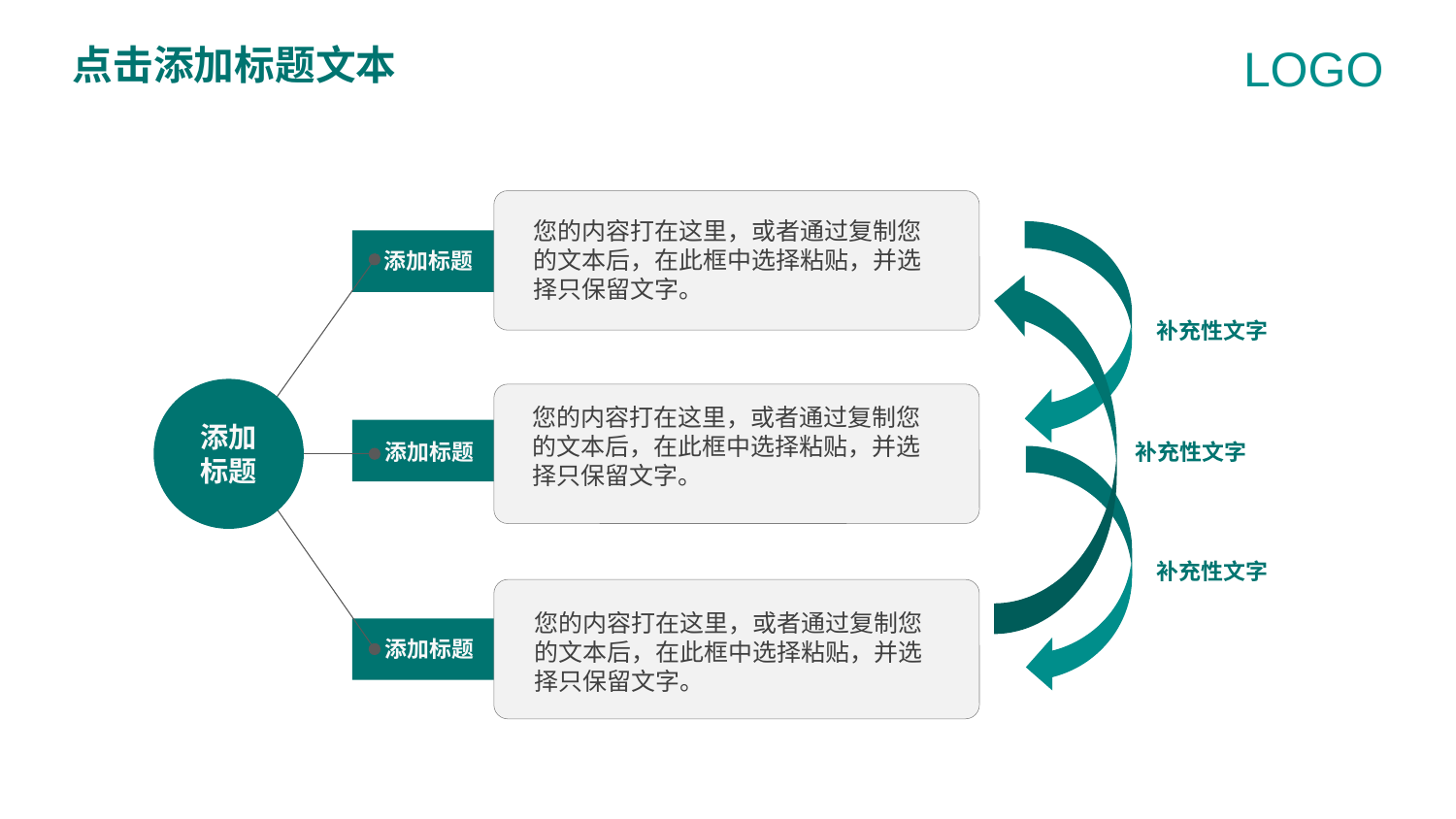

LOGO
点击添加标题文本

您的内容打在这里，或者通过复制您的文本后，在此框中选择粘贴，并选择只保留文字。

添加标题

补充性文字
添加
标题

您的内容打在这里，或者通过复制您的文本后，在此框中选择粘贴，并选择只保留文字。

添加标题
补充性文字

补充性文字

您的内容打在这里，或者通过复制您的文本后，在此框中选择粘贴，并选择只保留文字。

添加标题